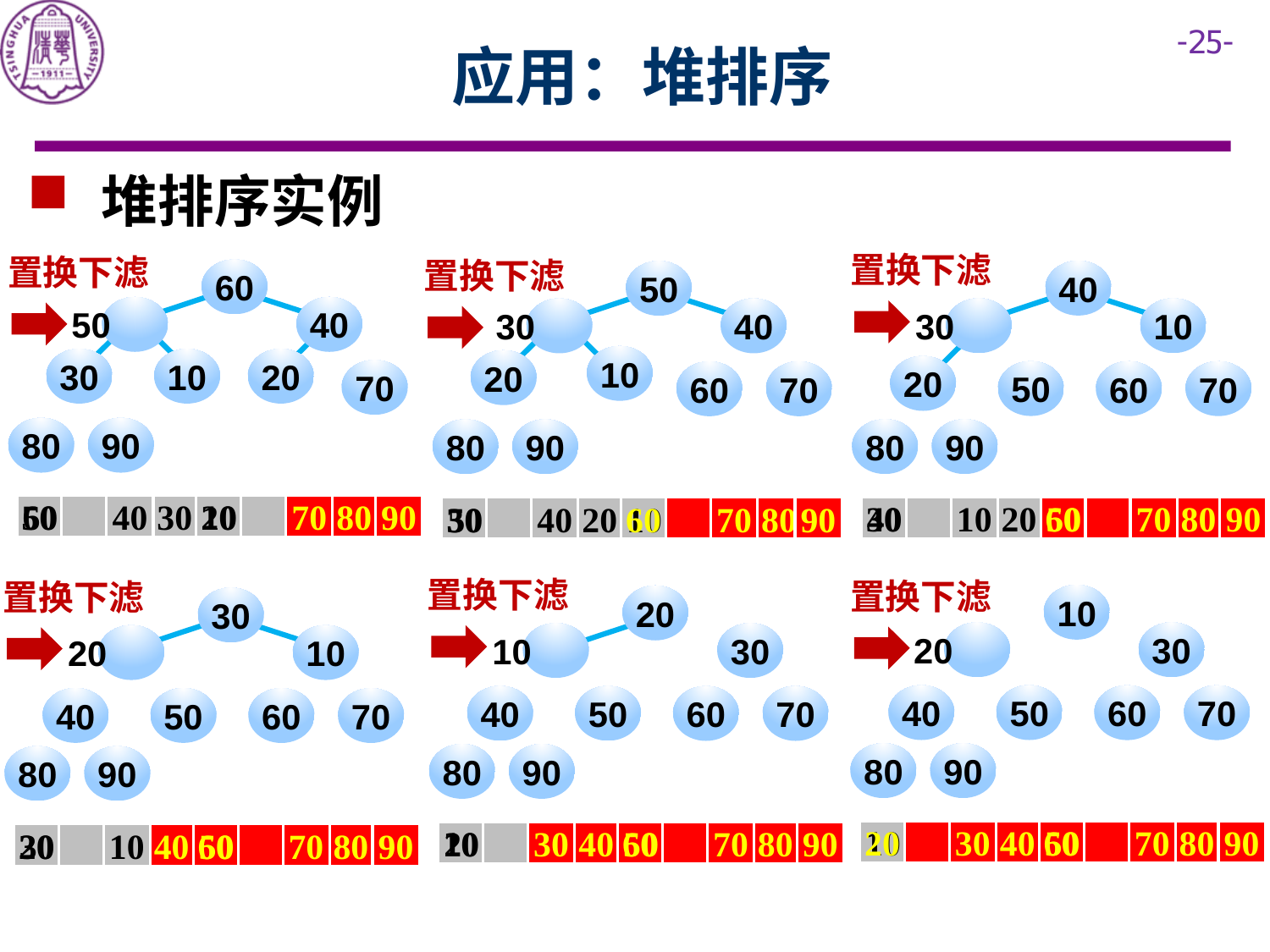

# 应用：堆排序
 堆排序实例
置换下滤

置换下滤

置换下滤

60

50
40

30
10
20
70
80
90
40

30
10
20
50
60
70
80
90
50

30
40

10
20
60
70
80
90

60
50
40
30
10
20
70
80
90
40
30
10
20
50
60
70
80
90
50
30
40
20
10
60
70
80
90
置换下滤

置换下滤

置换下滤

10
20
30
40
50
60
70
80
90
20
10
30
40
50
60
70
80
90
30

20
10
40
50
60
70
80
90

10
20
30
40
50
60
70
80
90
20
10
30
40
50
60
70
80
90
30
20
10
40
50
60
70
80
90